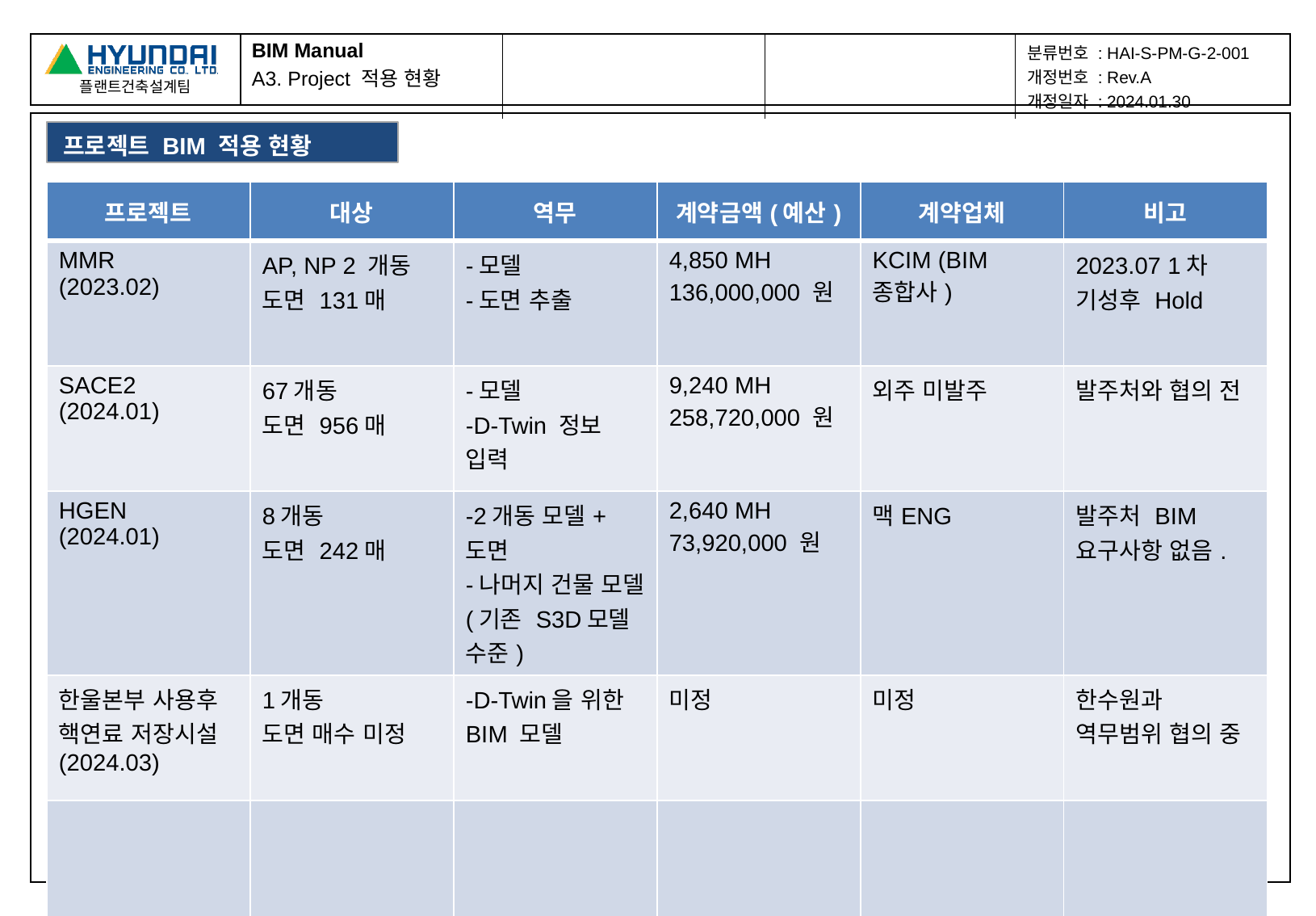

| BIM Manual A3. Project 적용 현황 |  |  | 분류번호 : HAI-S-PM-G-2-001 개정번호 : Rev.A 개정일자 : 2024.01.30 |
| --- | --- | --- | --- |
|  |
| --- |
프로젝트 BIM 적용 현황
| 프로젝트 | 대상 | 역무 | 계약금액(예산) | 계약업체 | 비고 |
| --- | --- | --- | --- | --- | --- |
| MMR (2023.02) | AP, NP 2 개동 도면 131매 | -모델 -도면 추출 | 4,850 MH 136,000,000 원 | KCIM (BIM종합사) | 2023.07 1차 기성후 Hold |
| SACE2 (2024.01) | 67개동 도면 956매 | -모델 -D-Twin 정보 입력 | 9,240 MH 258,720,000 원 | 외주 미발주 | 발주처와 협의 전 |
| HGEN (2024.01) | 8개동 도면 242매 | -2개동 모델+도면 -나머지 건물 모델 (기존 S3D모델 수준) | 2,640 MH 73,920,000 원 | 맥ENG | 발주처 BIM요구사항 없음. |
| 한울본부 사용후 핵연료 저장시설 (2024.03) | 1개동 도면 매수 미정 | -D-Twin을 위한 BIM 모델 | 미정 | 미정 | 한수원과 역무범위 협의 중 |
|  |  |  |  |  |  |